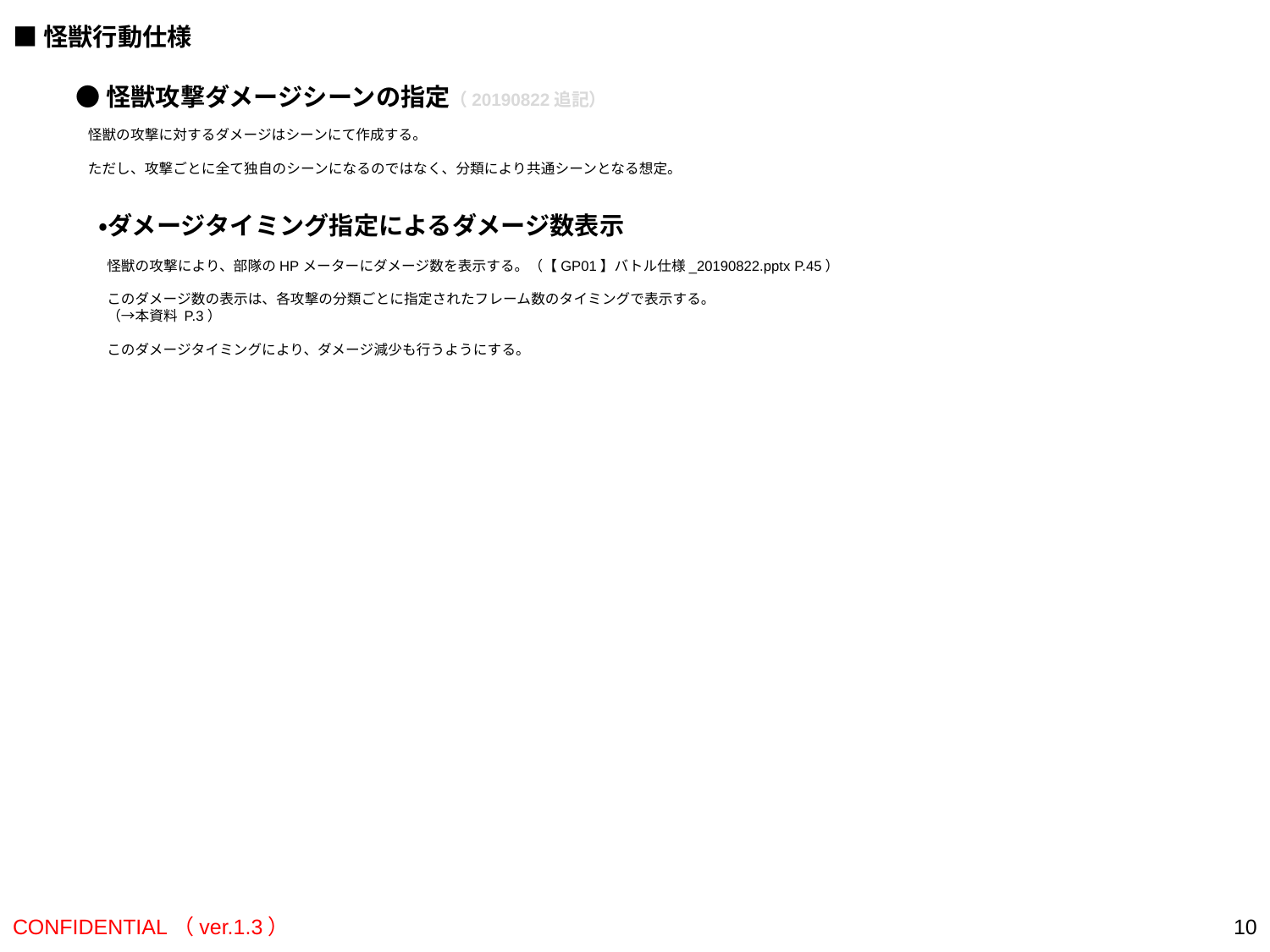

■怪獣行動仕様
●怪獣攻撃ダメージシーンの指定（20190822追記）
怪獣の攻撃に対するダメージはシーンにて作成する。

ただし、攻撃ごとに全て独自のシーンになるのではなく、分類により共通シーンとなる想定。
・ダメージタイミング指定によるダメージ数表示
怪獣の攻撃により、部隊のHPメーターにダメージ数を表示する。（【GP01】バトル仕様_20190822.pptx P.45）

このダメージ数の表示は、各攻撃の分類ごとに指定されたフレーム数のタイミングで表示する。
（→本資料 P.3）

このダメージタイミングにより、ダメージ減少も行うようにする。
CONFIDENTIAL（ver.1.3）
10